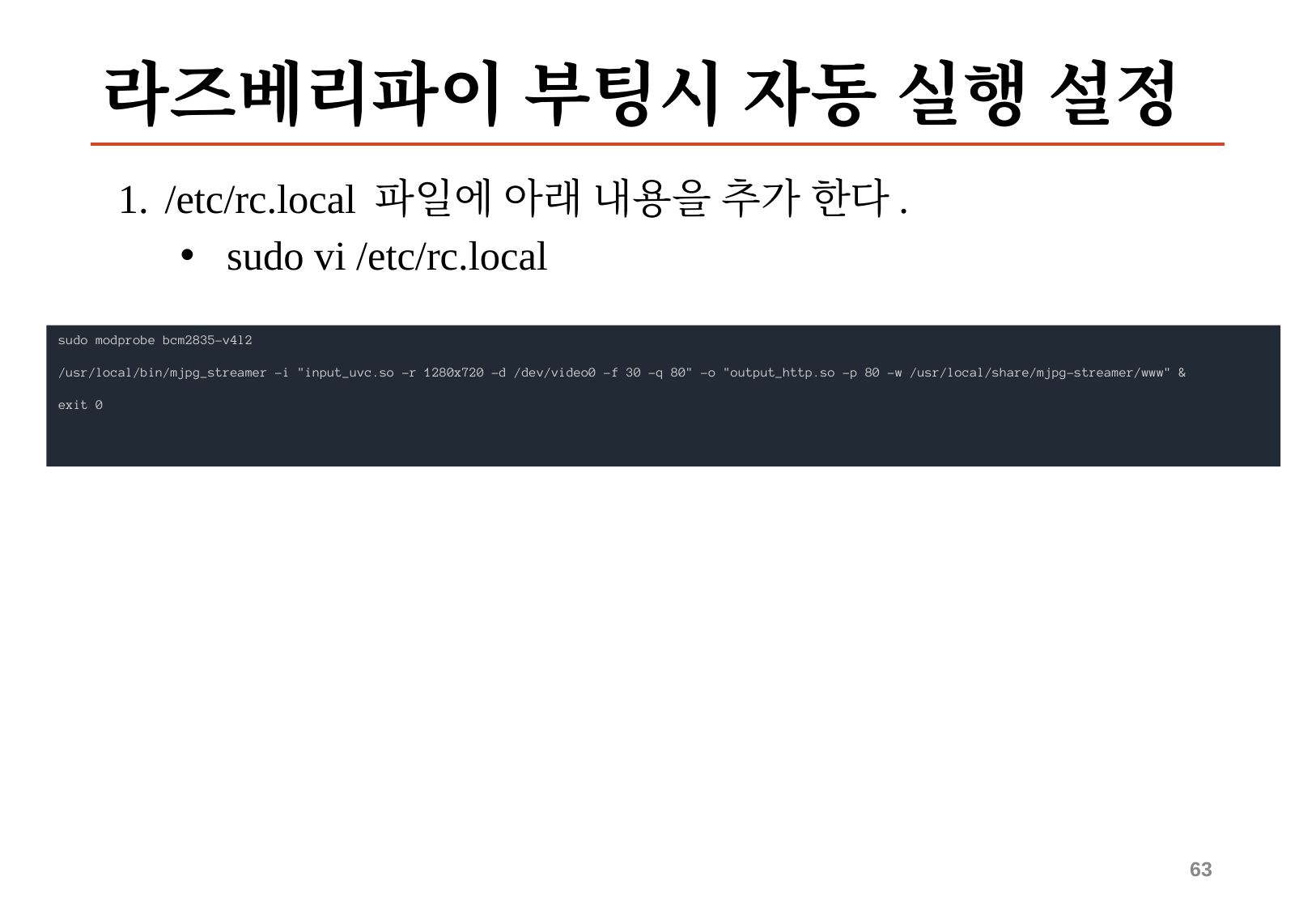

# 라즈베리파이 부팅시 자동 실행 설정
/etc/rc.local 파일에 아래 내용을 추가 한다.
sudo vi /etc/rc.local
sudo modprobe bcm2835-v4l2

/usr/local/bin/mjpg_streamer -i "input_uvc.so -r 1280x720 -d /dev/video0 -f 30 -q 80" -o "output_http.so -p 80 -w /usr/local/share/mjpg-streamer/www" &

exit 0

63